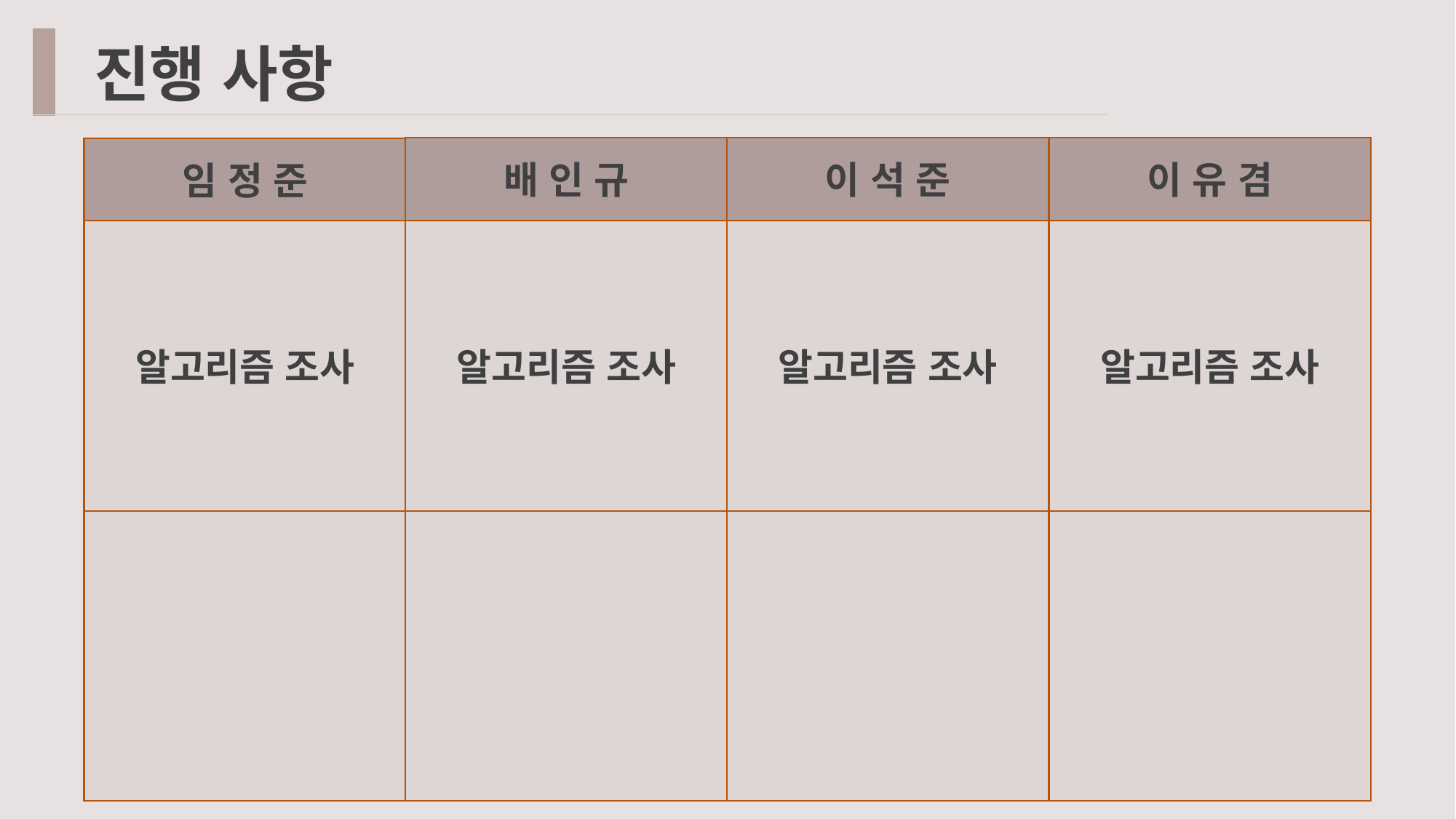

진행 사항
배 인 규
이 석 준
이 유 겸
임 정 준
알고리즘 조사
알고리즘 조사
알고리즘 조사
알고리즘 조사